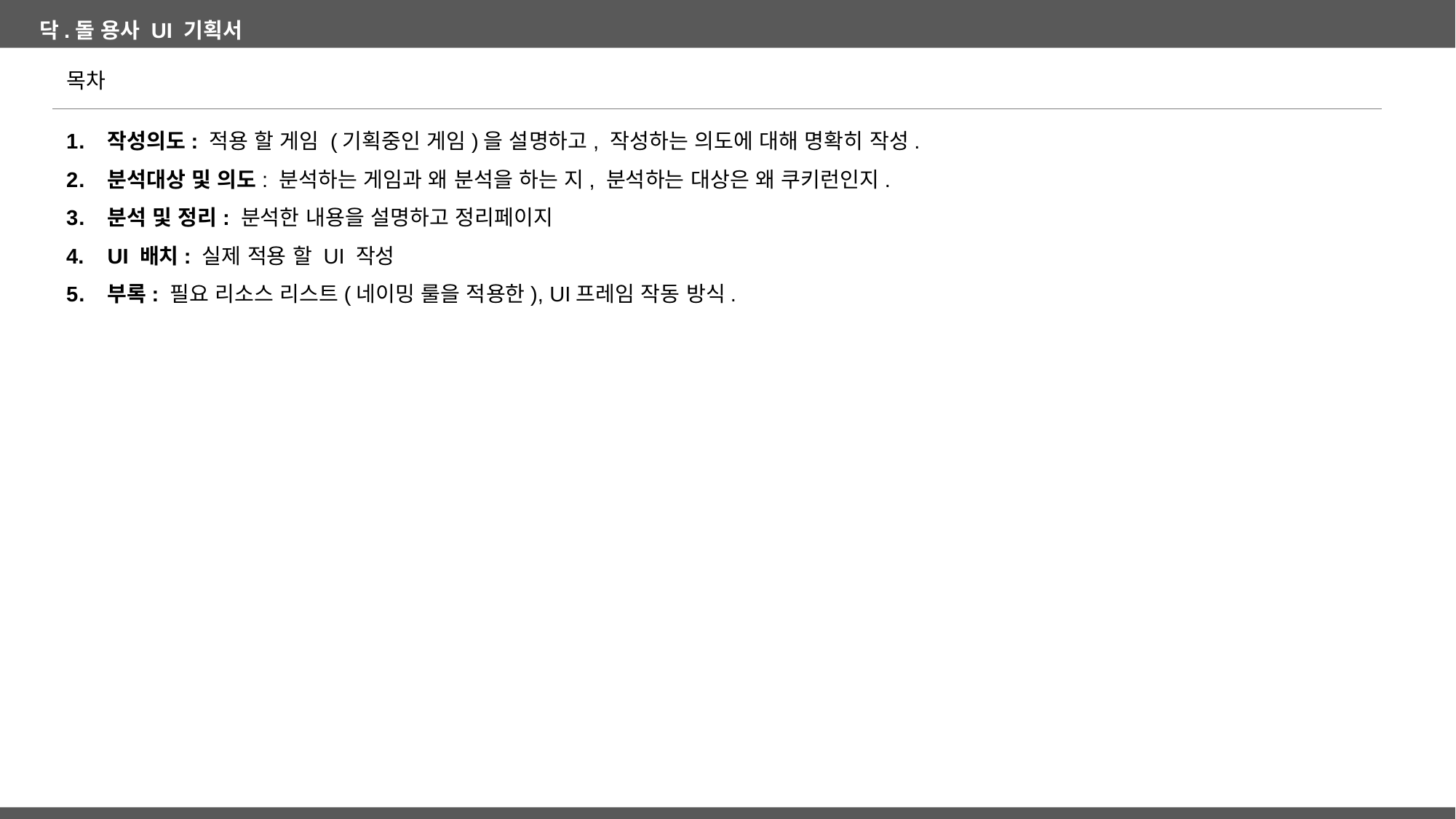

목차
작성의도: 적용 할 게임 (기획중인 게임)을 설명하고, 작성하는 의도에 대해 명확히 작성.
분석대상 및 의도: 분석하는 게임과 왜 분석을 하는 지, 분석하는 대상은 왜 쿠키런인지.
분석 및 정리: 분석한 내용을 설명하고 정리페이지
UI 배치: 실제 적용 할 UI 작성
부록: 필요 리소스 리스트(네이밍 룰을 적용한), UI프레임 작동 방식.